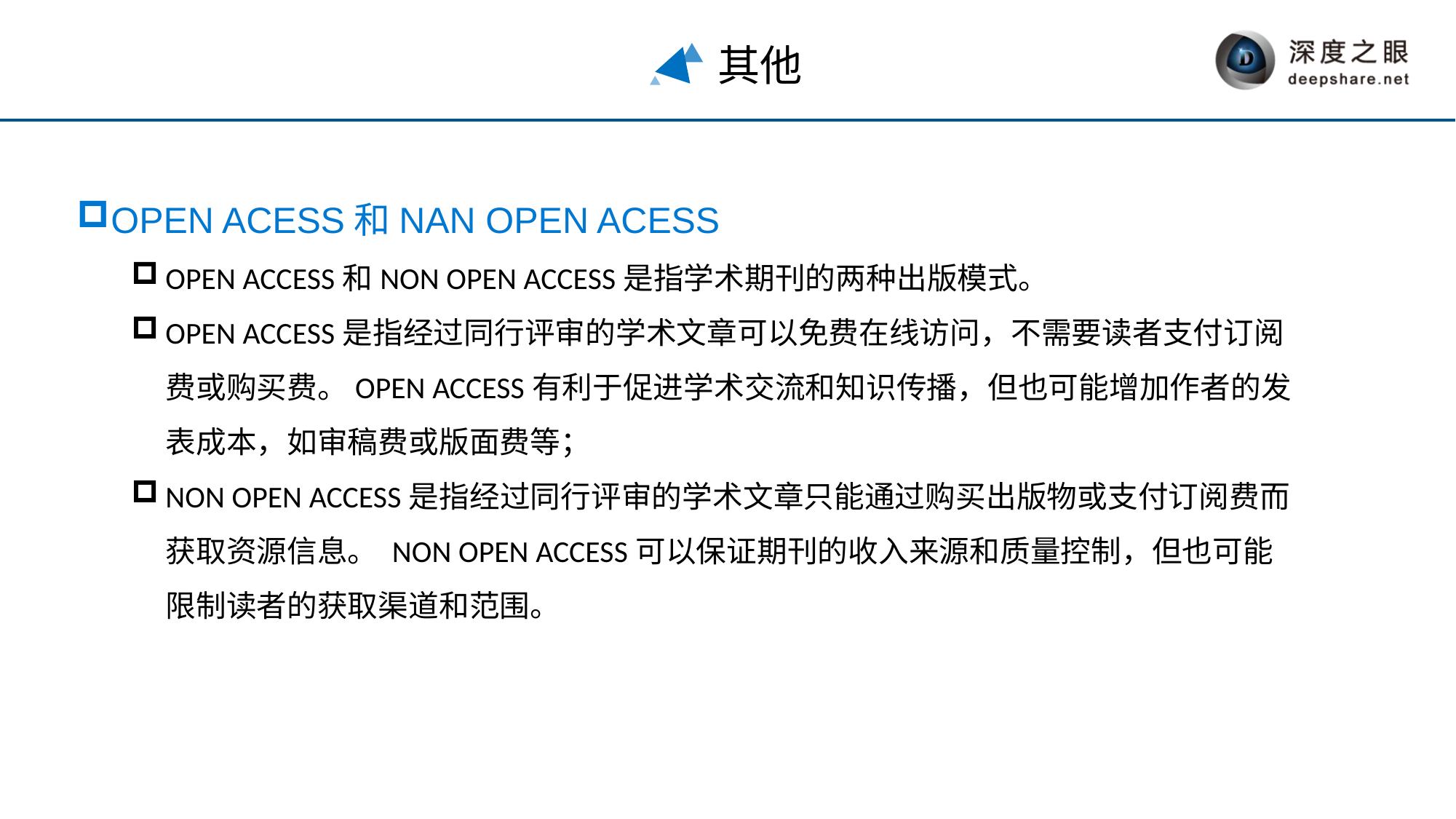

其他

OPEN ACESS和NAN OPEN ACESS
OPEN ACCESS和NON OPEN ACCESS是指学术期刊的两种出版模式。
OPEN ACCESS是指经过同行评审的学术文章可以免费在线访问，不需要读者支付订阅费或购买费。OPEN ACCESS有利于促进学术交流和知识传播，但也可能增加作者的发表成本，如审稿费或版面费等；
NON OPEN ACCESS是指经过同行评审的学术文章只能通过购买出版物或支付订阅费而获取资源信息。 NON OPEN ACCESS可以保证期刊的收入来源和质量控制，但也可能限制读者的获取渠道和范围。